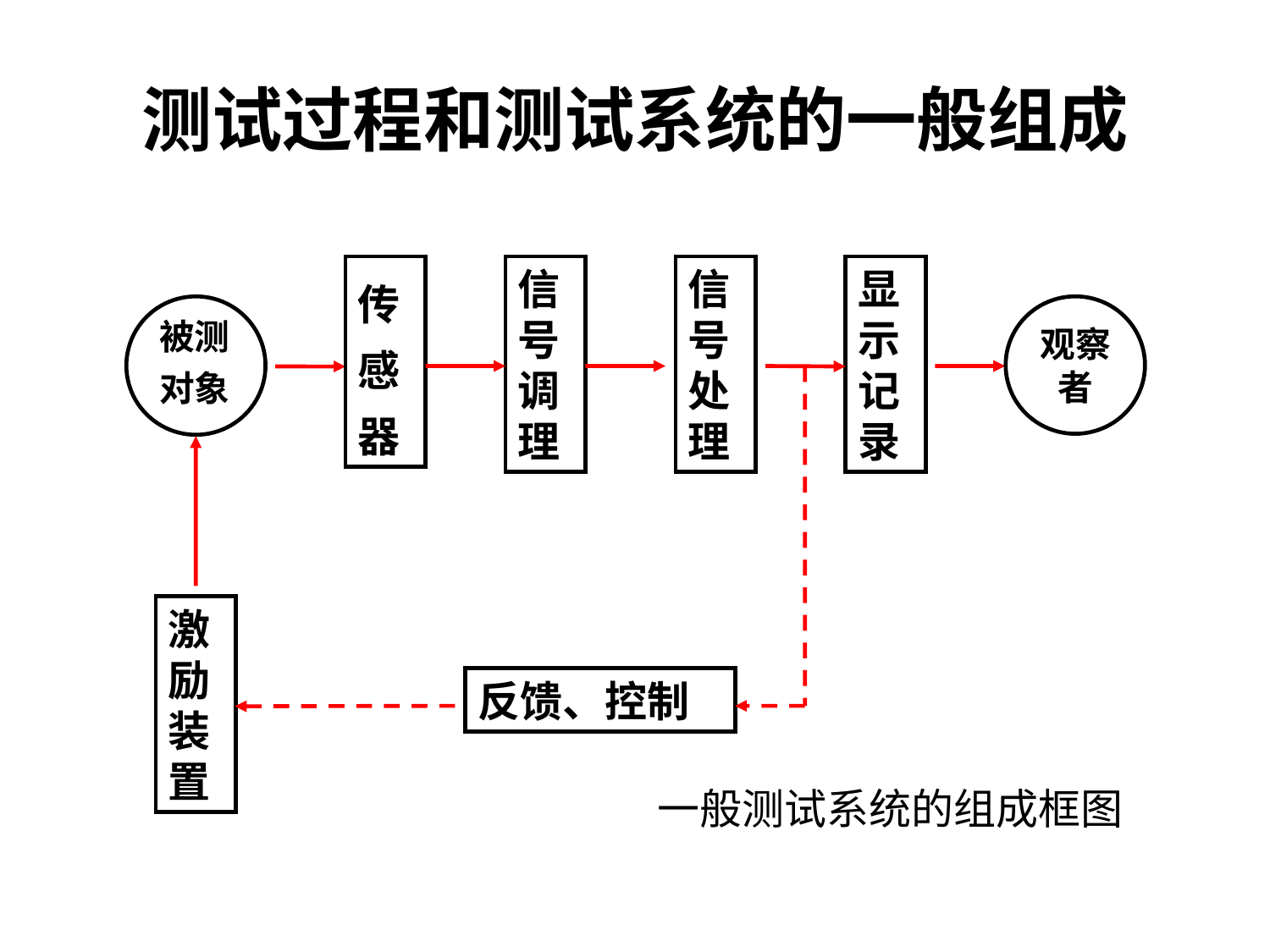

# 测试过程和测试系统的一般组成
传感器
信号调理
信号处理
显示记录
被测
对象
观察者

激励装置
反馈、控制

一般测试系统的组成框图